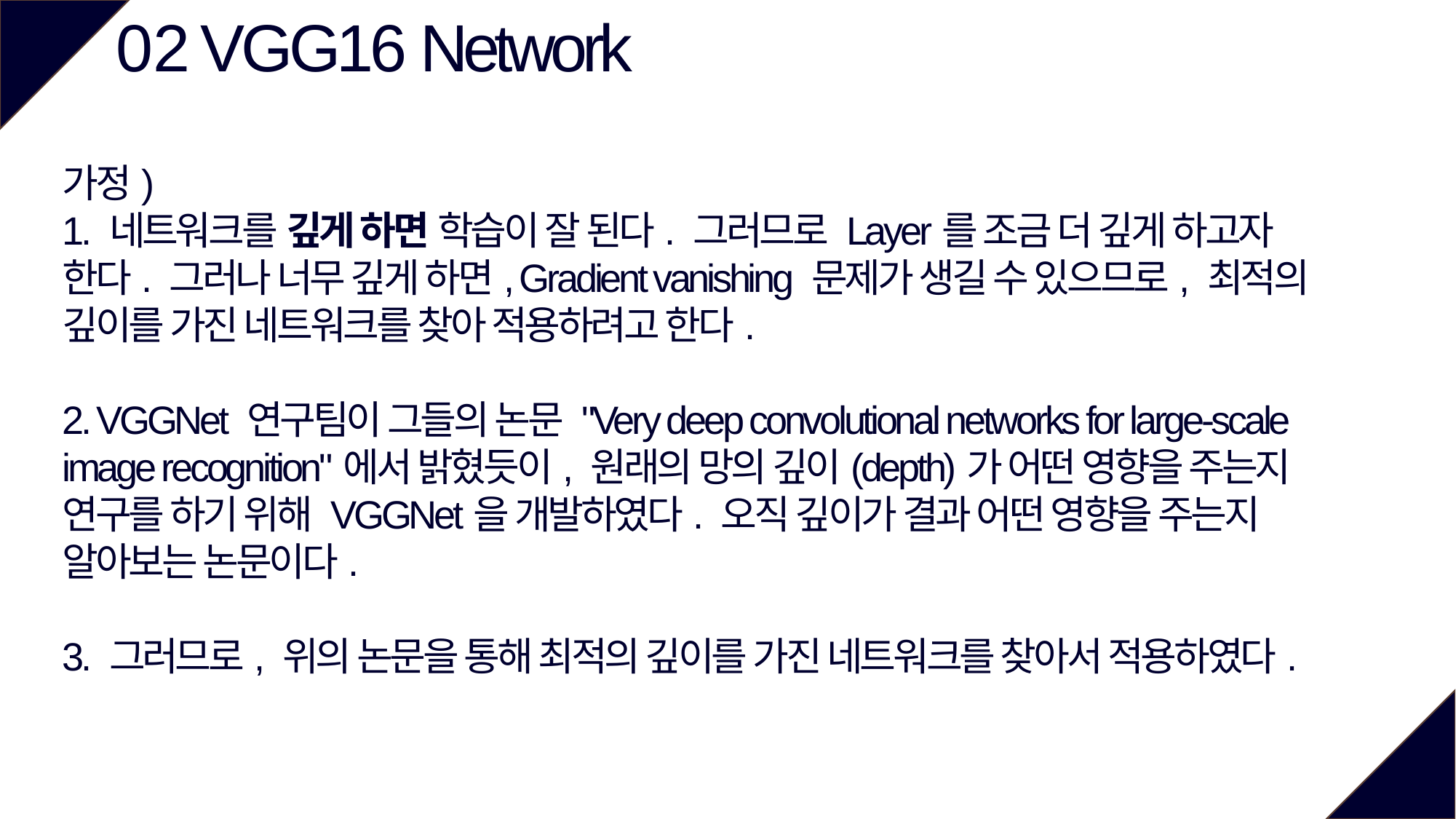

02 VGG16 Network
가정)
1. 네트워크를 깊게 하면 학습이 잘 된다. 그러므로 Layer를 조금 더 깊게 하고자 한다. 그러나 너무 깊게 하면, Gradient vanishing 문제가 생길 수 있으므로, 최적의 깊이를 가진 네트워크를 찾아 적용하려고 한다.

2. VGGNet 연구팀이 그들의 논문 "Very deep convolutional networks for large-scale image recognition"에서 밝혔듯이, 원래의 망의 깊이(depth)가 어떤 영향을 주는지 연구를 하기 위해 VGGNet을 개발하였다. 오직 깊이가 결과 어떤 영향을 주는지 알아보는 논문이다.

3. 그러므로, 위의 논문을 통해 최적의 깊이를 가진 네트워크를 찾아서 적용하였다.